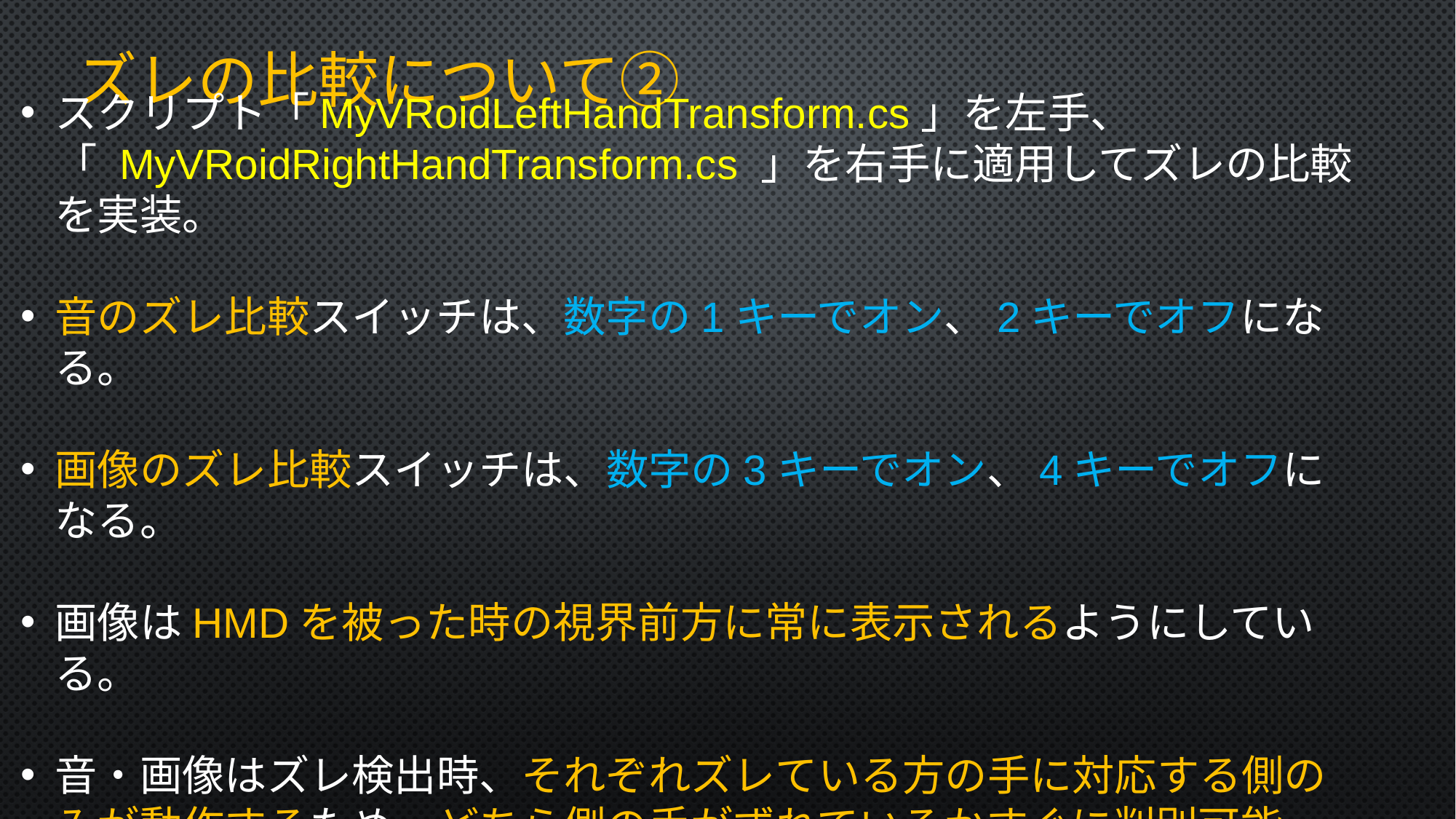

# ズレの比較について②
スクリプト「MyVRoidLeftHandTransform.cs」を左手、「 MyVRoidRightHandTransform.cs 」を右手に適用してズレの比較を実装。

音のズレ比較スイッチは、数字の1キーでオン、2キーでオフになる。

画像のズレ比較スイッチは、数字の3キーでオン、4キーでオフになる。

画像はHMDを被った時の視界前方に常に表示されるようにしている。

音・画像はズレ検出時、それぞれズレている方の手に対応する側のみが動作するため、どちら側の手がずれているかすぐに判別可能。